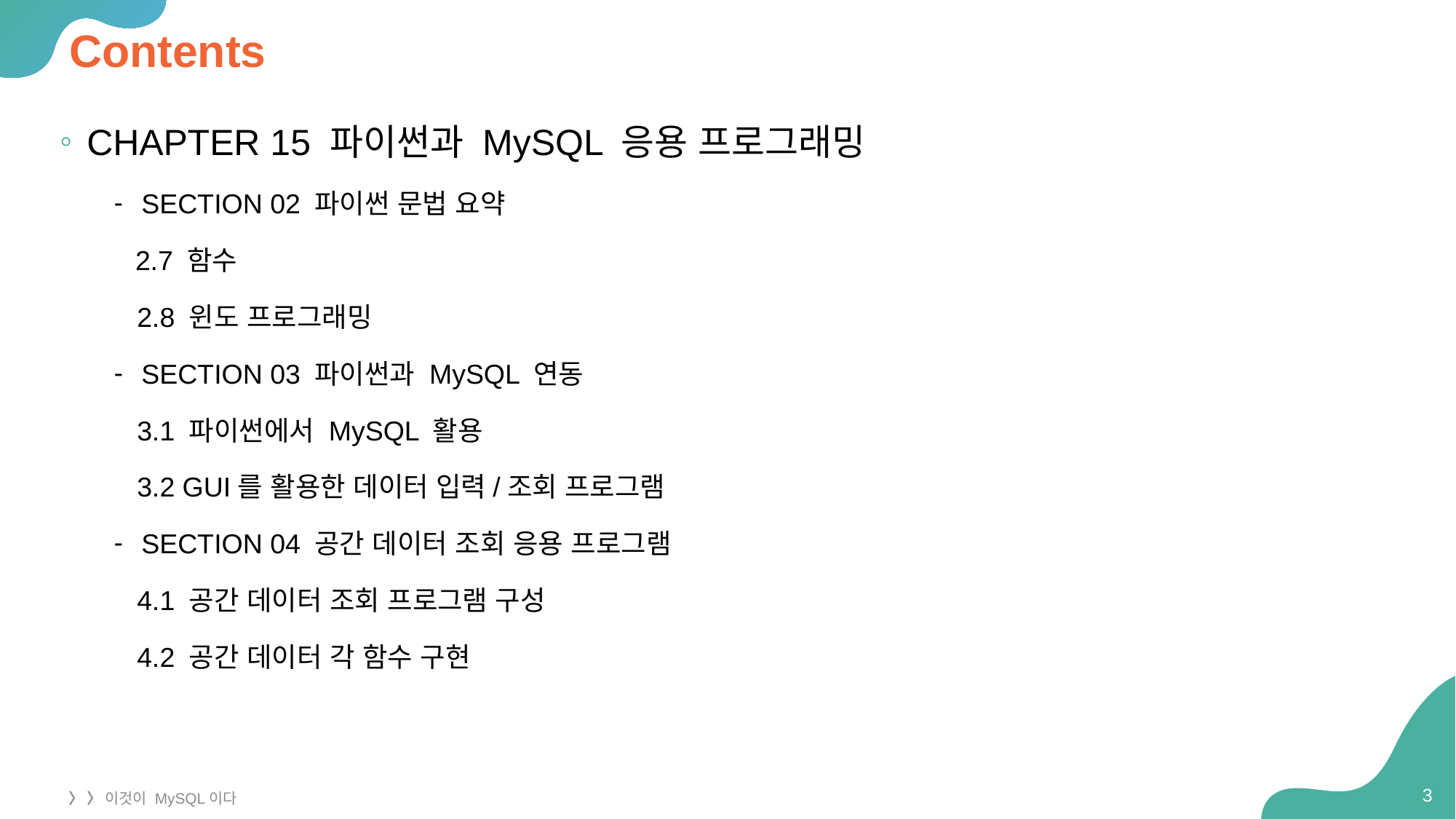

# Contents
CHAPTER 15 파이썬과 MySQL 응용 프로그래밍
SECTION 02 파이썬 문법 요약
   2.7 함수
   2.8 윈도 프로그래밍
SECTION 03 파이썬과 MySQL 연동
   3.1 파이썬에서 MySQL 활용
   3.2 GUI를 활용한 데이터 입력/조회 프로그램
SECTION 04 공간 데이터 조회 응용 프로그램
   4.1 공간 데이터 조회 프로그램 구성
   4.2 공간 데이터 각 함수 구현
3
〉 〉 이것이 MySQL이다